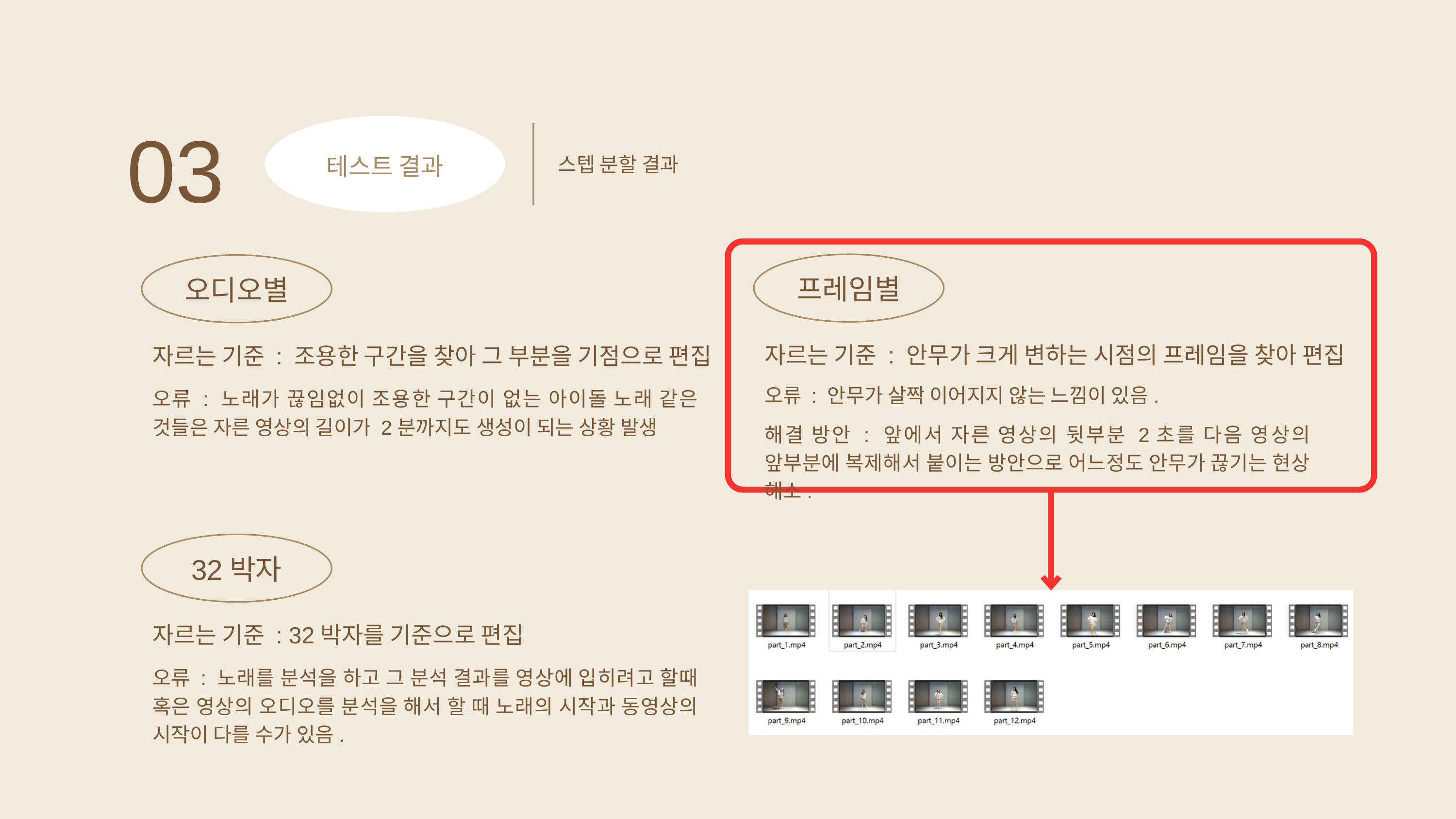

03

테스트 결과
스텝 분할 결과

프레임별
오디오별
자르는 기준 : 안무가 크게 변하는 시점의 프레임을 찾아 편집
자르는 기준 : 조용한 구간을 찾아 그 부분을 기점으로 편집
오류 : 안무가 살짝 이어지지 않는 느낌이 있음.
오류 : 노래가 끊임없이 조용한 구간이 없는 아이돌 노래 같은 것들은 자른 영상의 길이가 2분까지도 생성이 되는 상황 발생
해결 방안 : 앞에서 자른 영상의 뒷부분 2초를 다음 영상의 앞부분에 복제해서 붙이는 방안으로 어느정도 안무가 끊기는 현상 해소.

32박자

자르는 기준 : 32박자를 기준으로 편집
오류 : 노래를 분석을 하고 그 분석 결과를 영상에 입히려고 할때 혹은 영상의 오디오를 분석을 해서 할 때 노래의 시작과 동영상의 시작이 다를 수가 있음.